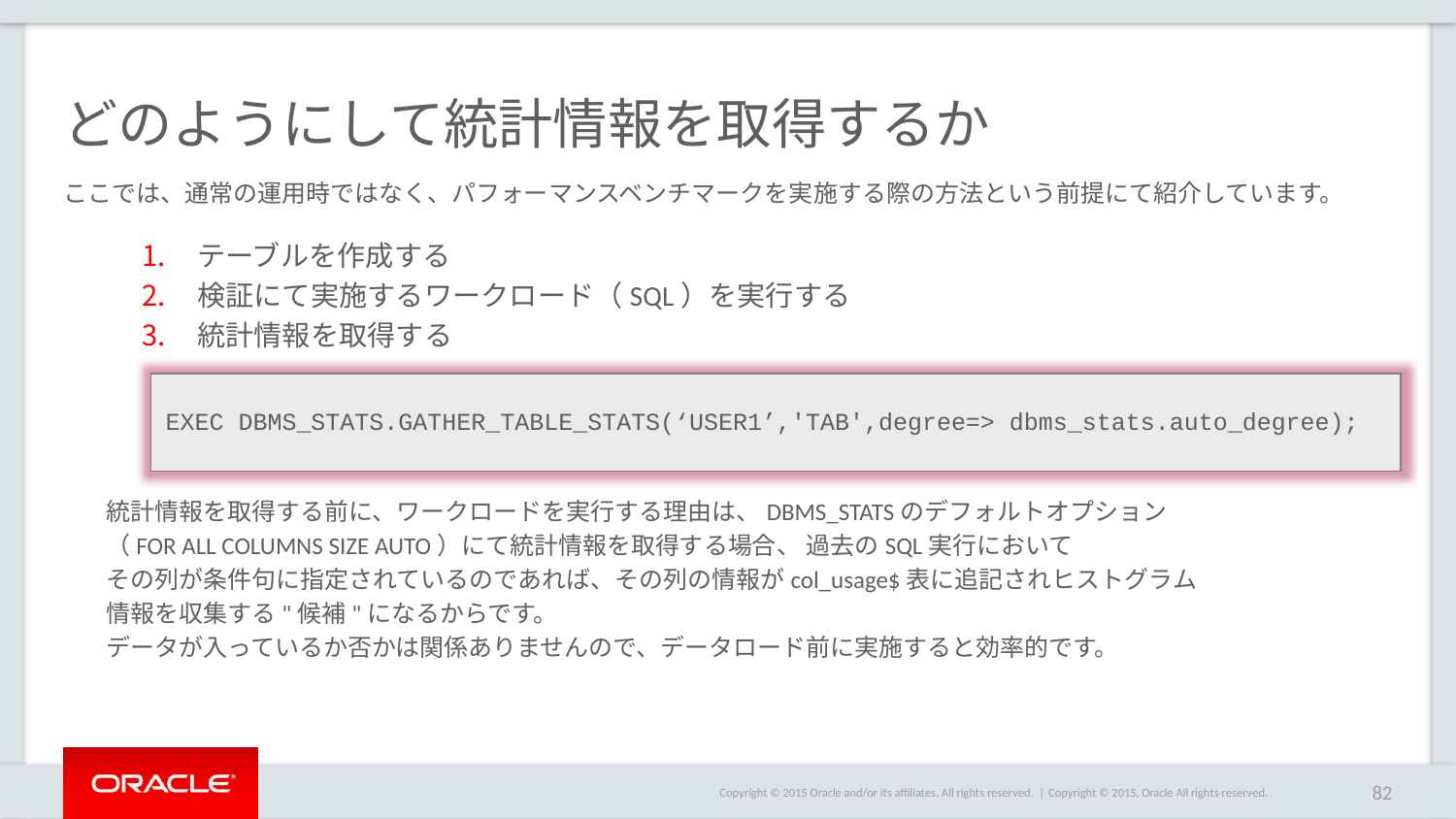

# どのようにして統計情報を取得するか
ここでは、通常の運用時ではなく、パフォーマンスベンチマークを実施する際の方法という前提にて紹介しています。

テーブルを作成する
検証にて実施するワークロード（SQL）を実行する
統計情報を取得する

EXEC DBMS_STATS.GATHER_TABLE_STATS(‘USER1’,'TAB',degree=> dbms_stats.auto_degree);
統計情報を取得する前に、ワークロードを実行する理由は、DBMS_STATSのデフォルトオプション
（FOR ALL COLUMNS SIZE AUTO）にて統計情報を取得する場合、 過去のSQL実行において
その列が条件句に指定されているのであれば、その列の情報がcol_usage$表に追記されヒストグラム
情報を収集する"候補"になるからです。
データが入っているか否かは関係ありませんので、データロード前に実施すると効率的です。

Copyright © 2015, Oracle All rights reserved.
82